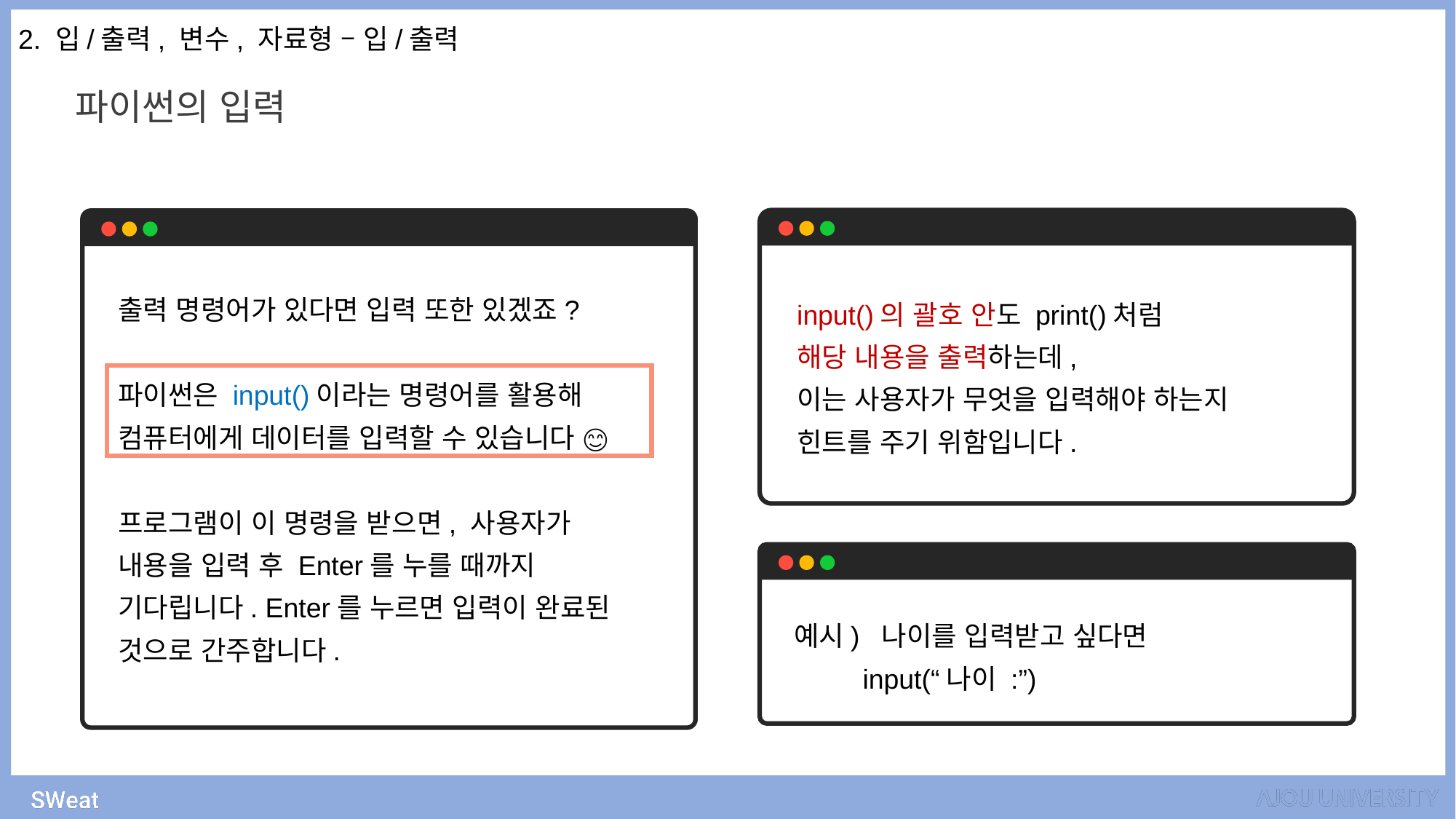

2. 입/출력, 변수, 자료형 – 입/출력
파이썬의 입력

출력 명령어가 있다면 입력 또한 있겠죠?

파이썬은 input()이라는 명령어를 활용해
컴퓨터에게 데이터를 입력할 수 있습니다 😊

프로그램이 이 명령을 받으면, 사용자가
내용을 입력 후 Enter를 누를 때까지
기다립니다. Enter를 누르면 입력이 완료된
것으로 간주합니다.
input()의 괄호 안도 print()처럼
해당 내용을 출력하는데,
이는 사용자가 무엇을 입력해야 하는지
힌트를 주기 위함입니다.

예시)  나이를 입력받고 싶다면
         input(“나이 :”)